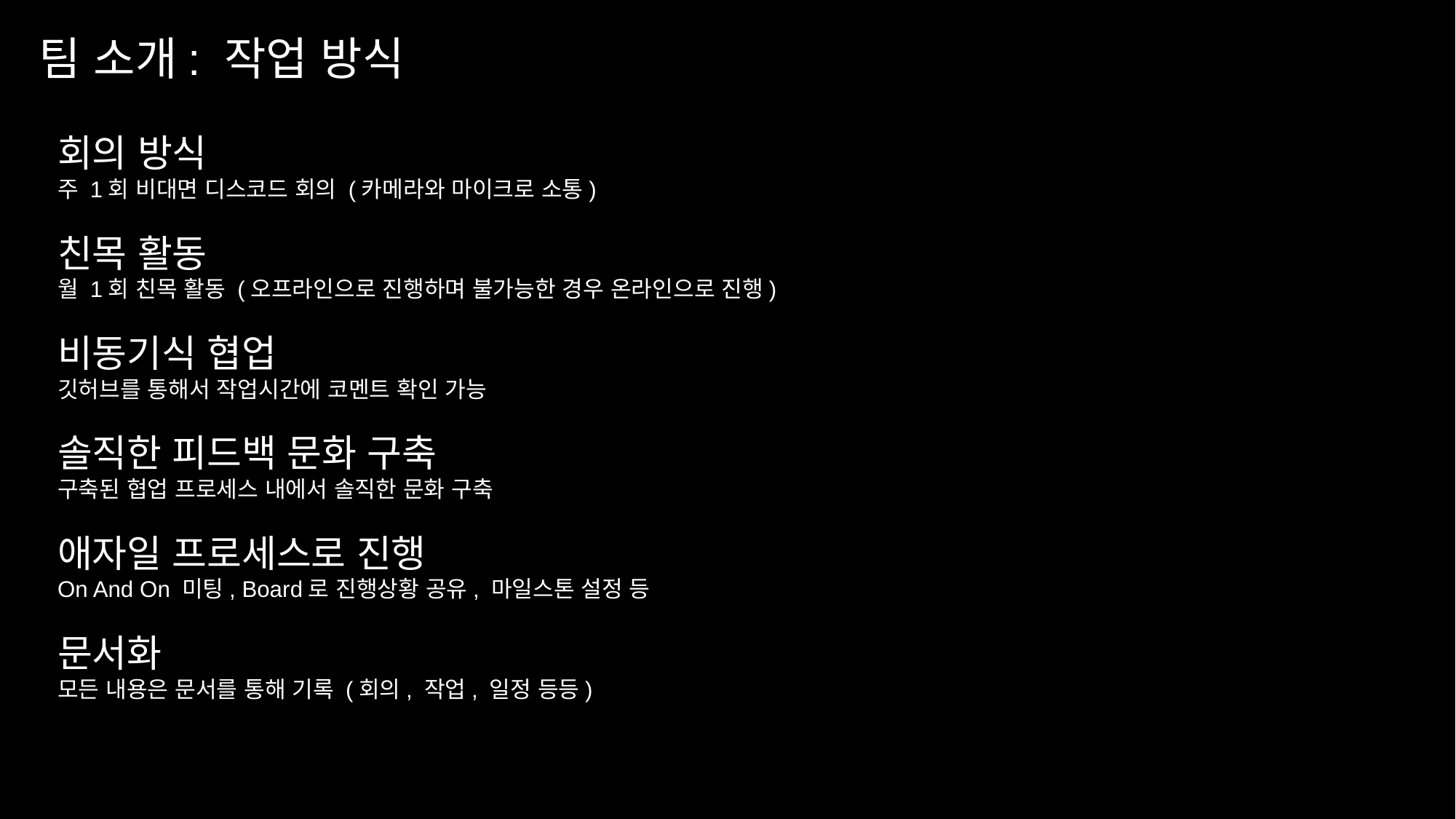

팀 소개: 작업 방식
회의 방식
주 1회 비대면 디스코드 회의 (카메라와 마이크로 소통)

친목 활동
월 1회 친목 활동 (오프라인으로 진행하며 불가능한 경우 온라인으로 진행)

비동기식 협업
깃허브를 통해서 작업시간에 코멘트 확인 가능

솔직한 피드백 문화 구축
구축된 협업 프로세스 내에서 솔직한 문화 구축

애자일 프로세스로 진행
On And On 미팅, Board로 진행상황 공유, 마일스톤 설정 등

문서화
모든 내용은 문서를 통해 기록 (회의, 작업, 일정 등등)